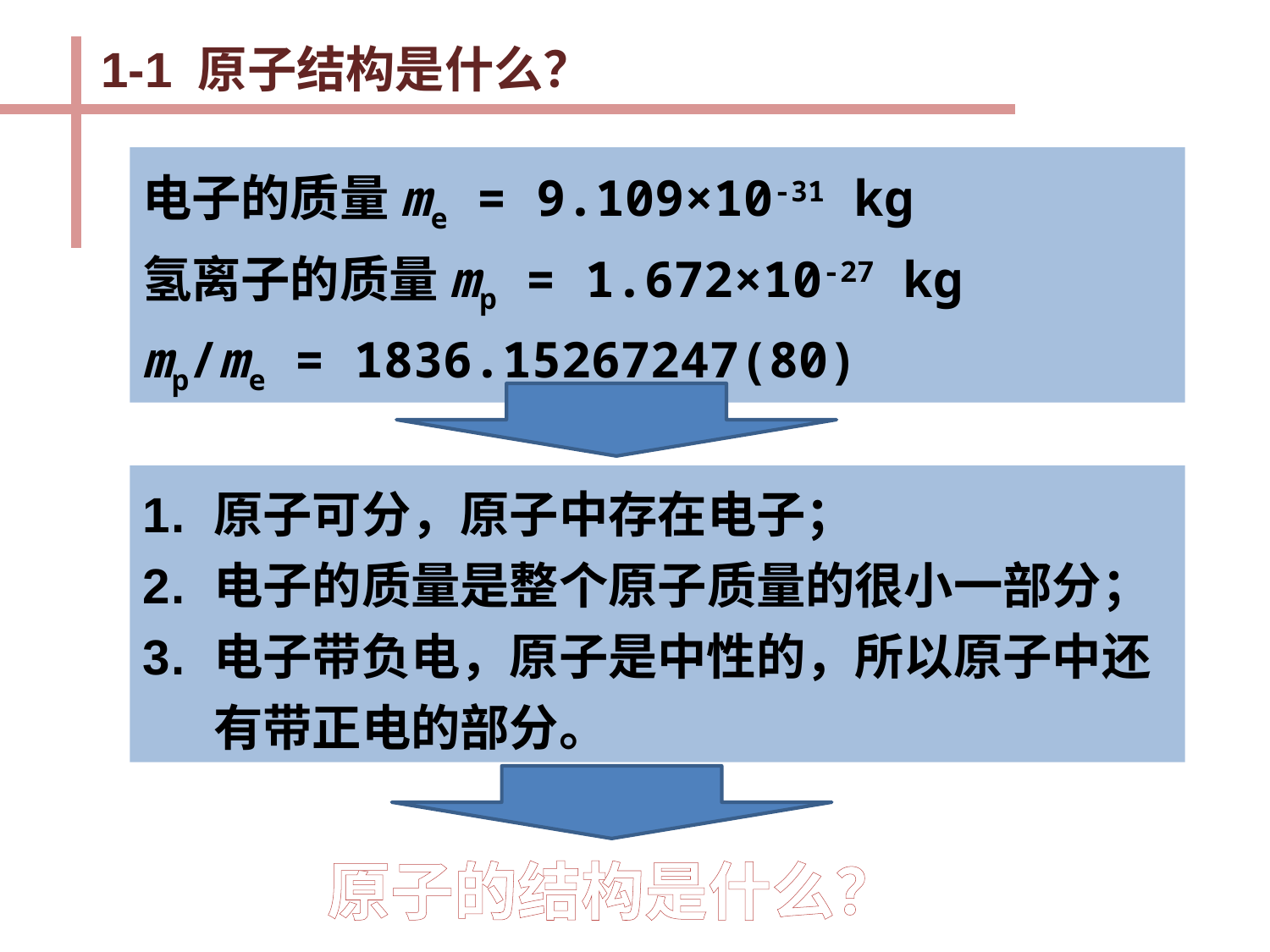

1-1 原子结构是什么？
电子的质量me = 9.109×10-31 kg
氢离子的质量mp = 1.672×10-27 kg
mp/me = 1836.15267247(80)

原子可分，原子中存在电子；
电子的质量是整个原子质量的很小一部分；
电子带负电，原子是中性的，所以原子中还有带正电的部分。

原子的结构是什么？